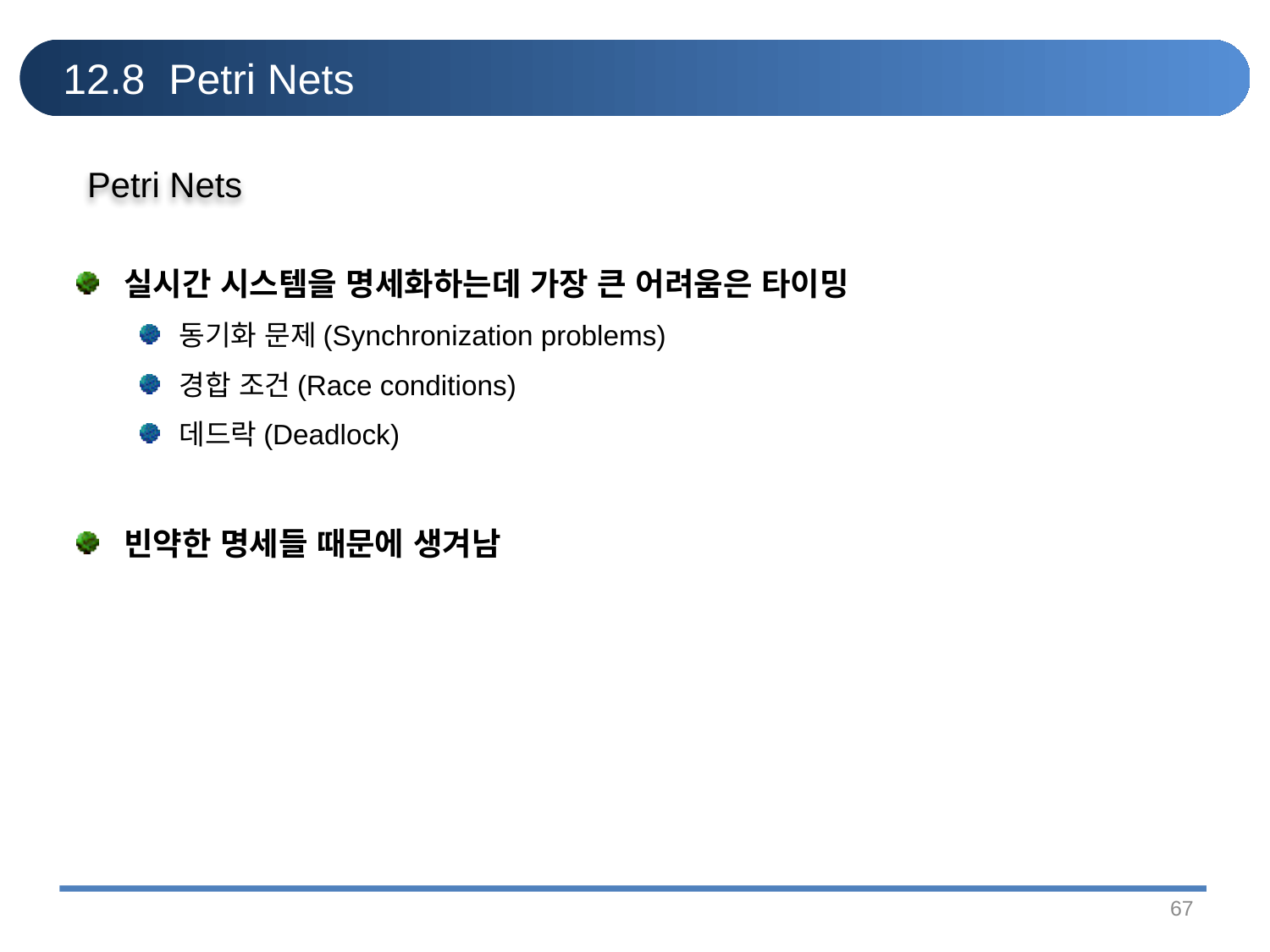

# 12.8  Petri Nets
Petri Nets
실시간 시스템을 명세화하는데 가장 큰 어려움은 타이밍
동기화 문제(Synchronization problems)
경합 조건(Race conditions)
데드락(Deadlock)

빈약한 명세들 때문에 생겨남
67